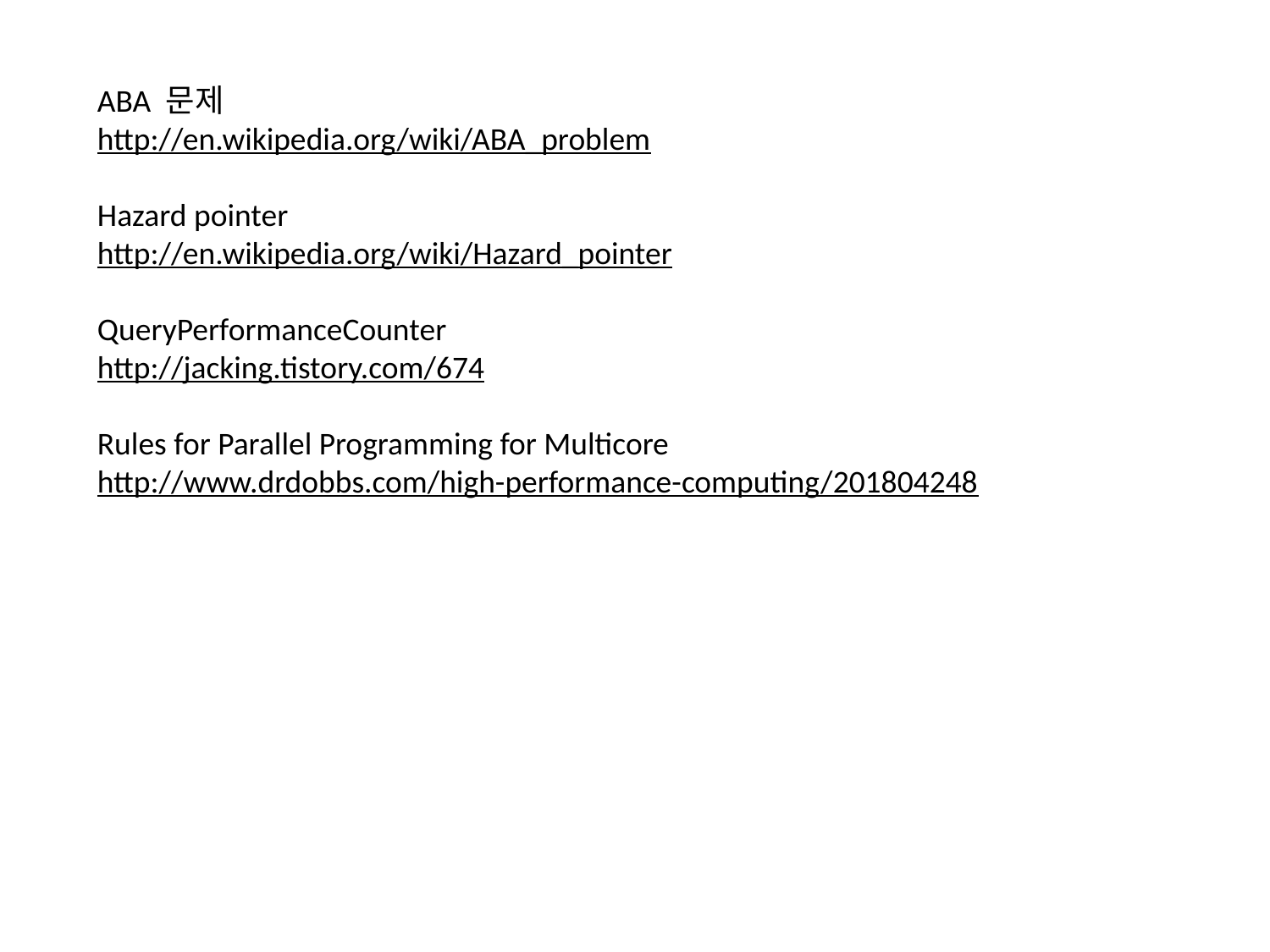

ABA 문제
http://en.wikipedia.org/wiki/ABA_problem

Hazard pointer
http://en.wikipedia.org/wiki/Hazard_pointer

QueryPerformanceCounter
http://jacking.tistory.com/674
Rules for Parallel Programming for Multicore
http://www.drdobbs.com/high-performance-computing/201804248